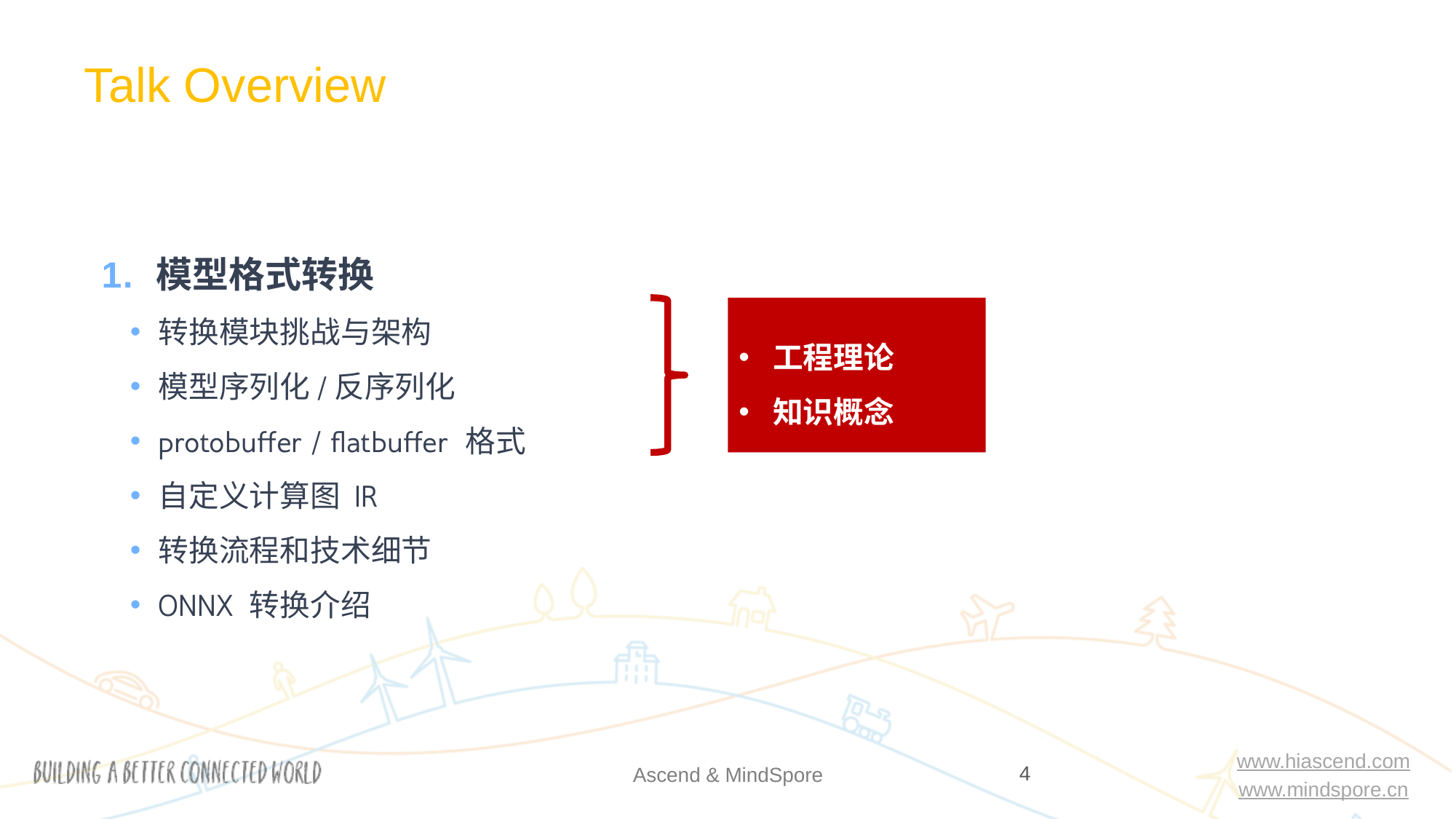

Talk Overview
模型格式转换
转换模块挑战与架构
模型序列化/反序列化
protobuffer / flatbuffer 格式
自定义计算图 IR
转换流程和技术细节
ONNX 转换介绍

工程理论
知识概念